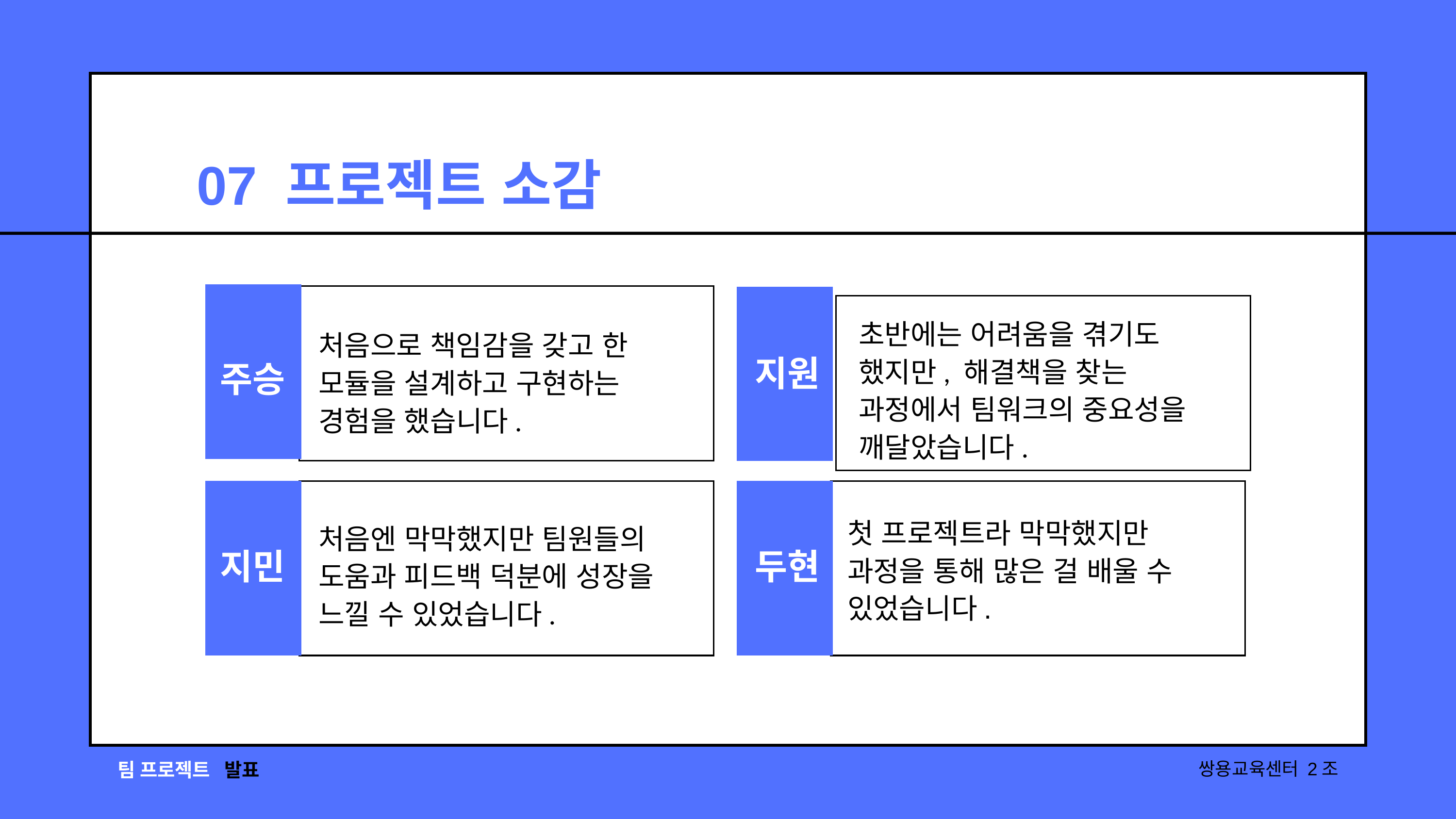

07 프로젝트 소감

초반에는 어려움을 겪기도 했지만, 해결책을 찾는 과정에서 팀워크의 중요성을 깨달았습니다.
처음으로 책임감을 갖고 한 모듈을 설계하고 구현하는 경험을 했습니다.
지원
주승

첫 프로젝트라 막막했지만 과정을 통해 많은 걸 배울 수 있었습니다.
처음엔 막막했지만 팀원들의 도움과 피드백 덕분에 성장을 느낄 수 있었습니다.
지민
두현
팀 프로젝트
발표
쌍용교육센터 2조